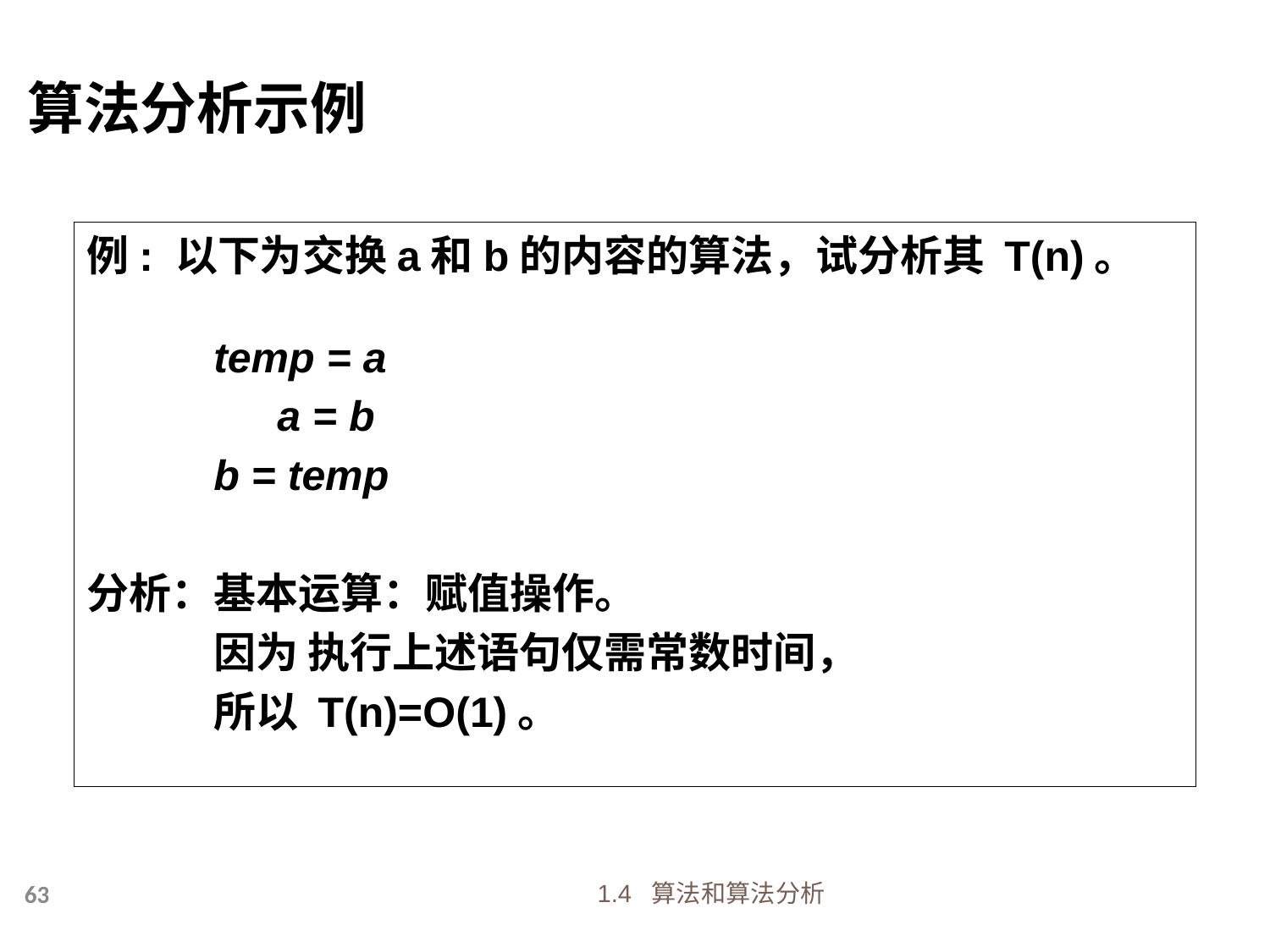

算法分析示例

例: 以下为交换a和b的内容的算法，试分析其 T(n)。

	temp = a
	a = b
b = temp

分析：基本运算：赋值操作。
	因为 执行上述语句仅需常数时间，
  	所以 T(n)=O(1)。

1.4  算法和算法分析
63